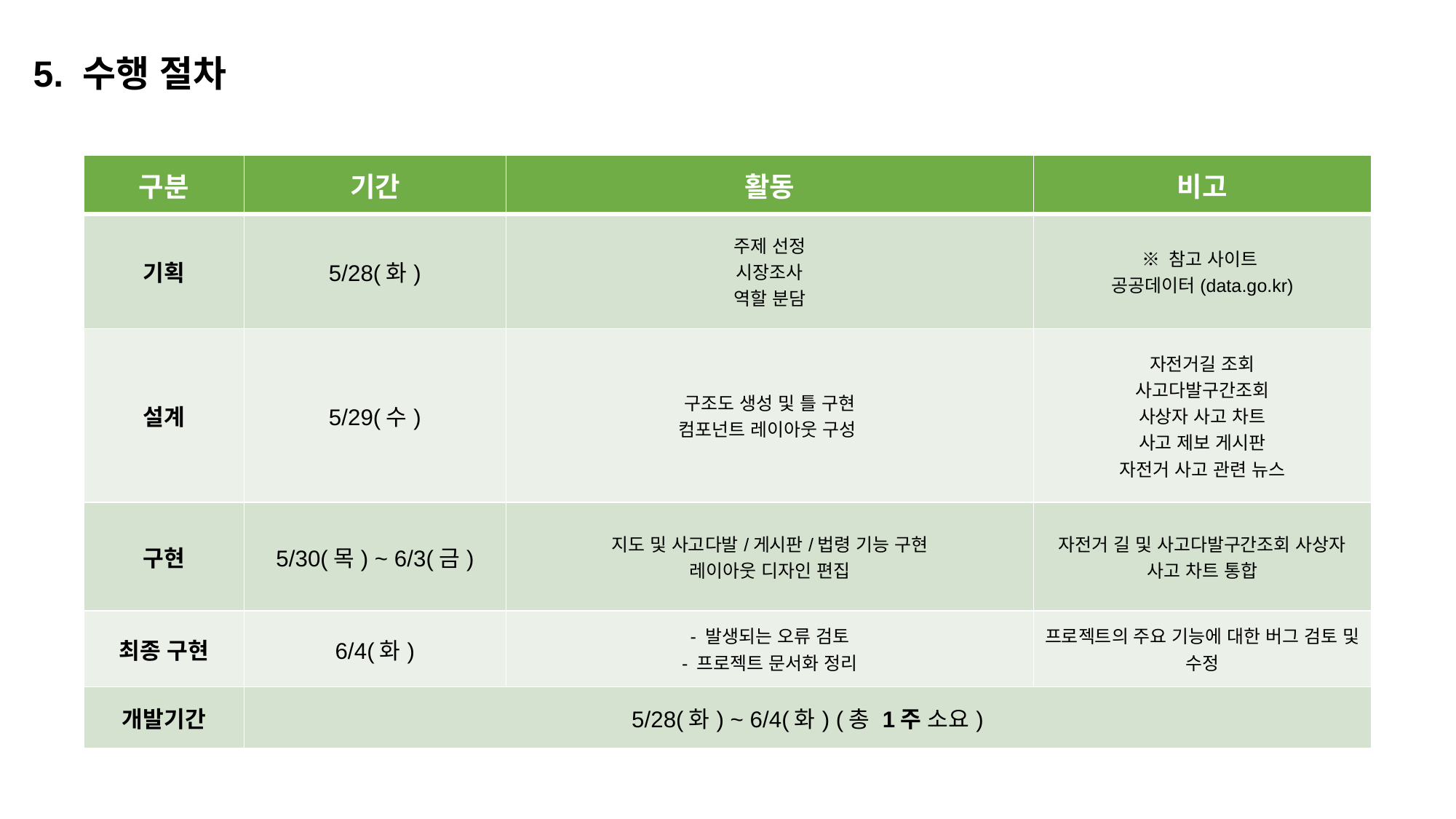

5. 수행 절차
| 구분 | 기간 | 활동 | 비고 |
| --- | --- | --- | --- |
| 기획 | 5/28(화) | 주제 선정 시장조사 역할 분담 | ※ 참고 사이트 공공데이터(data.go.kr) |
| 설계 | 5/29(수) | 구조도 생성 및 틀 구현 컴포넌트 레이아웃 구성 | 자전거길 조회 사고다발구간조회 사상자 사고 차트 사고 제보 게시판 자전거 사고 관련 뉴스 |
| 구현 | 5/30(목) ~ 6/3(금) | 지도 및 사고다발/게시판/법령 기능 구현 레이아웃 디자인 편집 | 자전거 길 및 사고다발구간조회 사상자 사고 차트 통합 |
| 최종 구현 | 6/4(화) | - 발생되는 오류 검토 - 프로젝트 문서화 정리 | 프로젝트의 주요 기능에 대한 버그 검토 및 수정 |
| 개발기간 | 5/28(화) ~ 6/4(화) (총 1주 소요) |  |  |